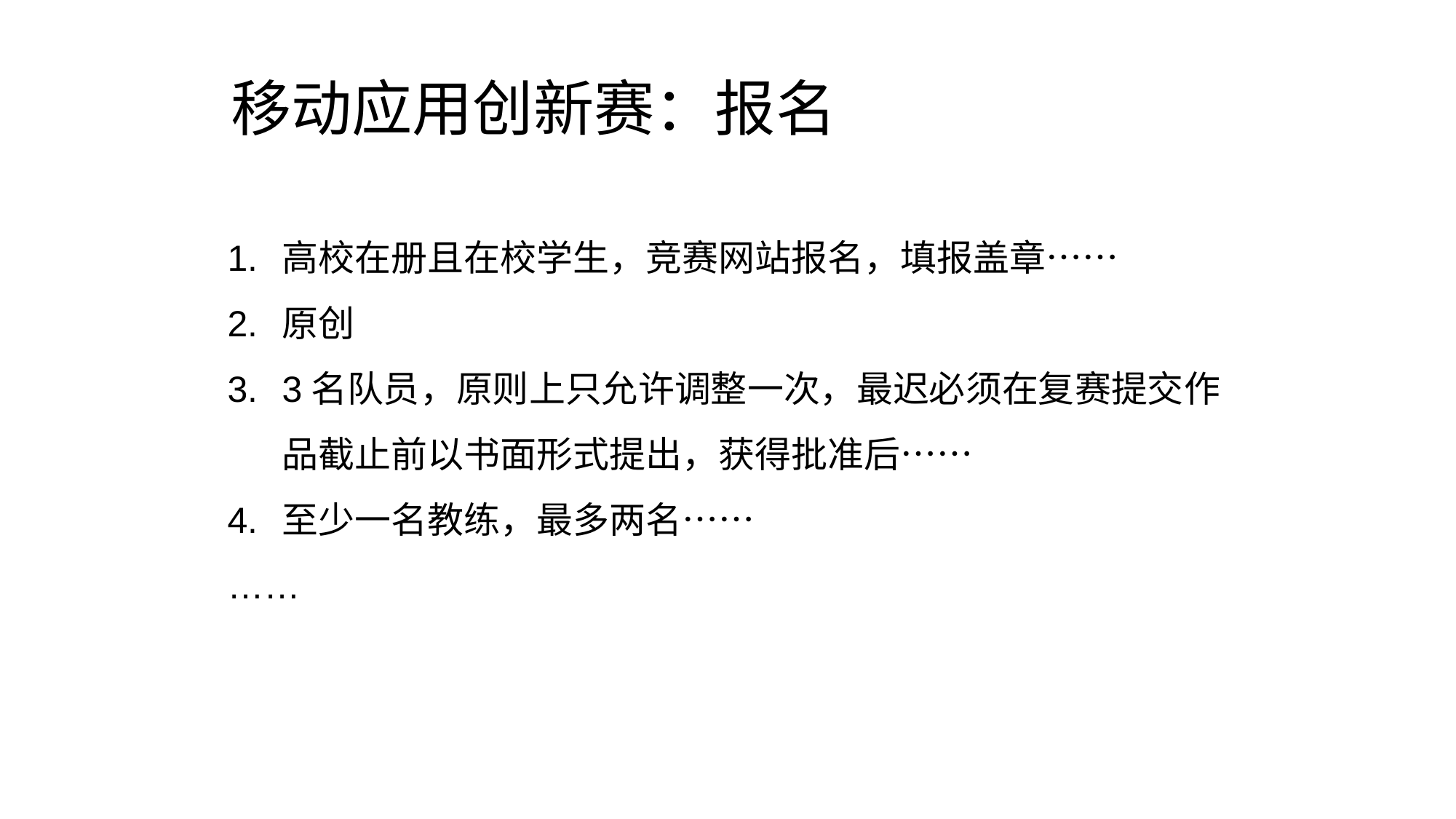

移动应用创新赛：报名
高校在册且在校学生，竞赛网站报名，填报盖章……
原创
3名队员，原则上只允许调整一次，最迟必须在复赛提交作品截止前以书面形式提出，获得批准后……
至少一名教练，最多两名……
……